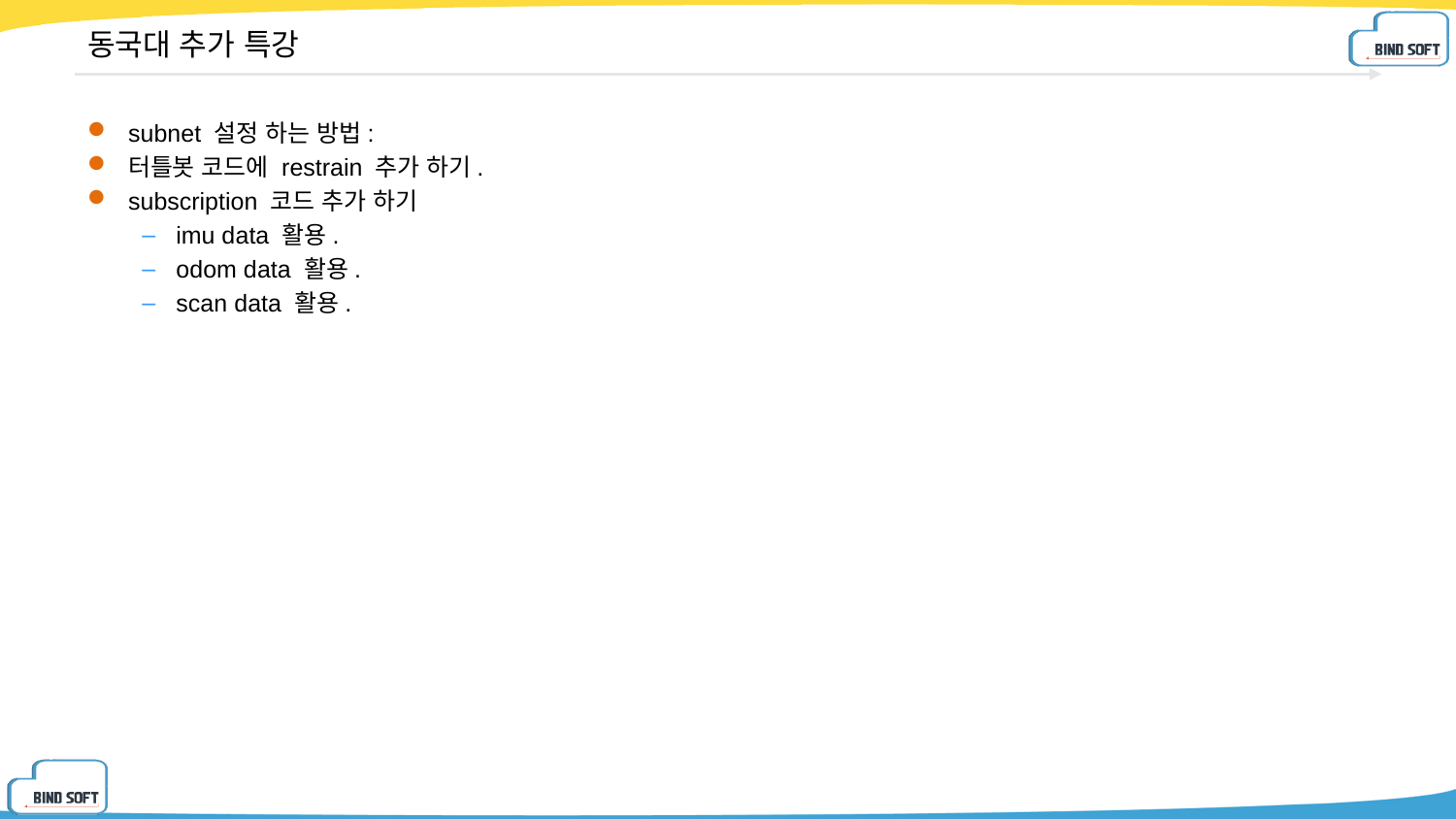

# 동국대 추가 특강
subnet 설정 하는 방법:
터틀봇 코드에 restrain 추가 하기.
subscription 코드 추가 하기
imu data 활용.
odom data 활용.
scan data 활용.